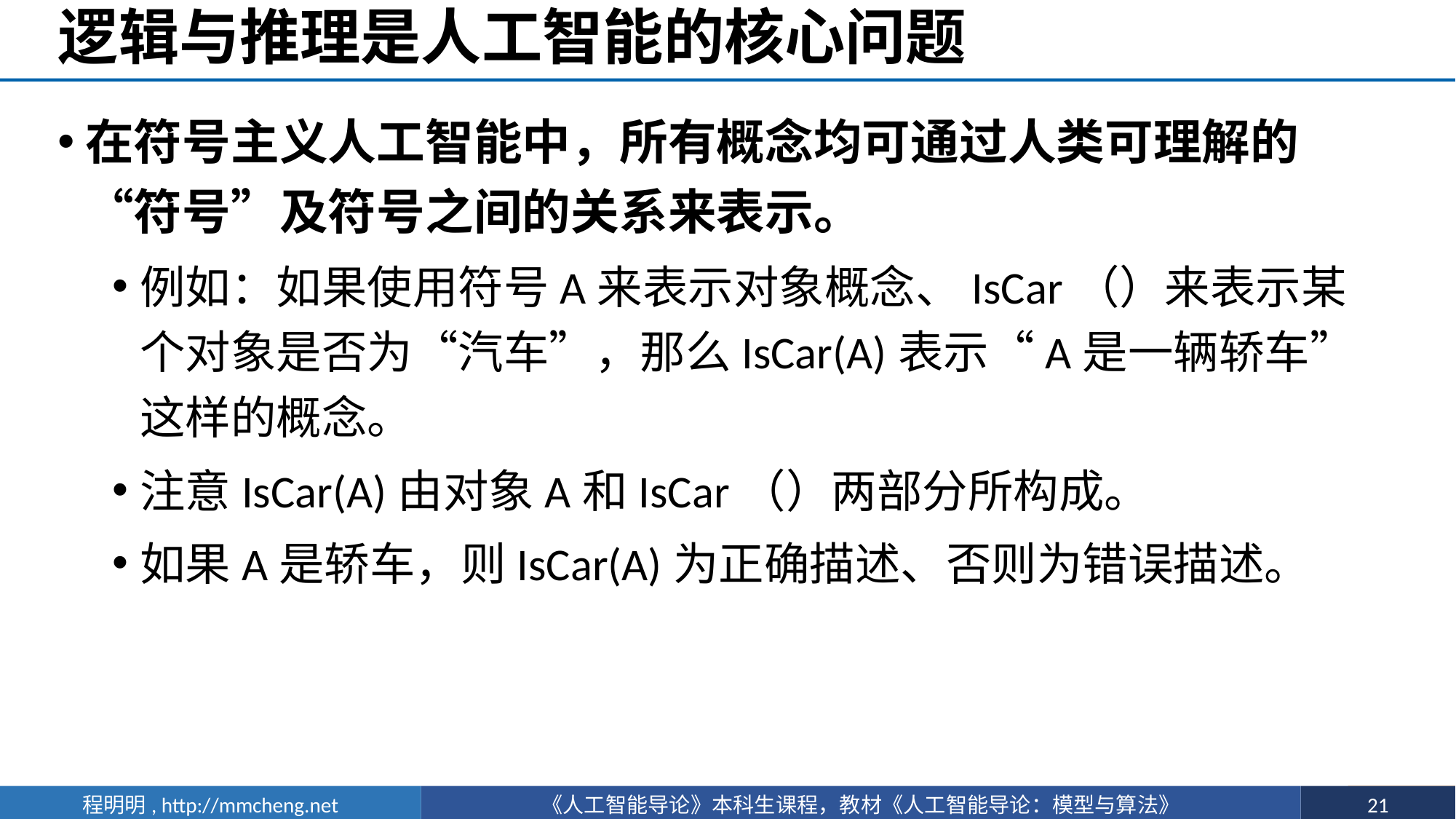

# 逻辑与推理是人工智能的核心问题
在符号主义人工智能中，所有概念均可通过人类可理解的“符号”及符号之间的关系来表示。
例如：如果使用符号A来表示对象概念、IsCar（）来表示某个对象是否为“汽车”，那么IsCar(A)表示“A是一辆轿车”这样的概念。
注意IsCar(A)由对象A和IsCar（）两部分所构成。
如果A是轿车，则IsCar(A)为正确描述、否则为错误描述。